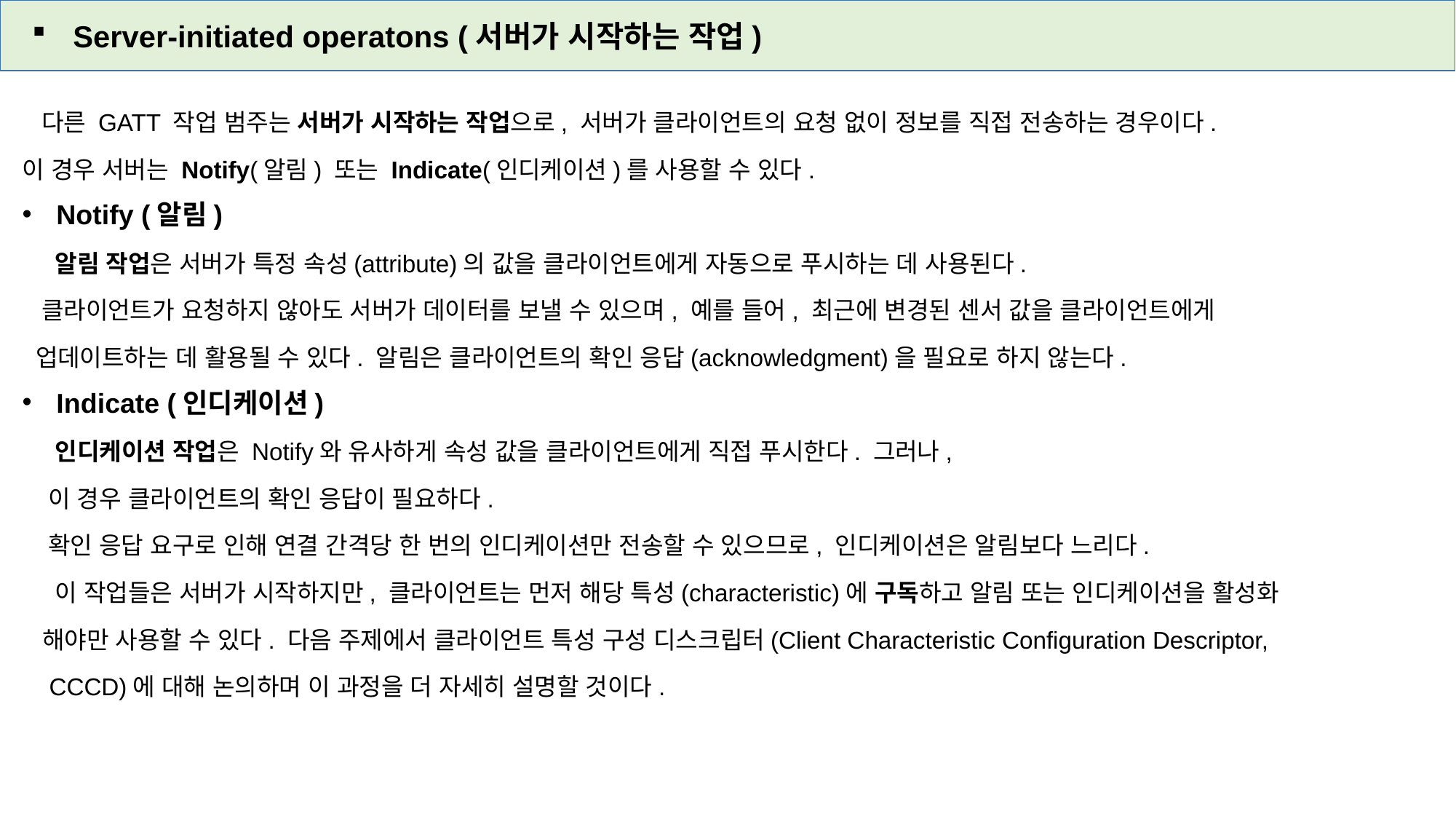

Server-initiated operatons (서버가 시작하는 작업)
  다른 GATT 작업 범주는 서버가 시작하는 작업으로, 서버가 클라이언트의 요청 없이 정보를 직접 전송하는 경우이다.
이 경우 서버는 Notify(알림) 또는 Indicate(인디케이션)를 사용할 수 있다.
Notify (알림)
    알림 작업은 서버가 특정 속성(attribute)의 값을 클라이언트에게 자동으로 푸시하는 데 사용된다.
  클라이언트가 요청하지 않아도 서버가 데이터를 보낼 수 있으며, 예를 들어, 최근에 변경된 센서 값을 클라이언트에게
  업데이트하는 데 활용될 수 있다. 알림은 클라이언트의 확인 응답(acknowledgment)을 필요로 하지 않는다.
Indicate (인디케이션)
    인디케이션 작업은 Notify와 유사하게 속성 값을 클라이언트에게 직접 푸시한다. 그러나,
   이 경우 클라이언트의 확인 응답이 필요하다.
   확인 응답 요구로 인해 연결 간격당 한 번의 인디케이션만 전송할 수 있으므로, 인디케이션은 알림보다 느리다.
    이 작업들은 서버가 시작하지만, 클라이언트는 먼저 해당 특성(characteristic)에 구독하고 알림 또는 인디케이션을 활성화
   해야만 사용할 수 있다. 다음 주제에서 클라이언트 특성 구성 디스크립터(Client Characteristic Configuration Descriptor,
    CCCD)에 대해 논의하며 이 과정을 더 자세히 설명할 것이다.